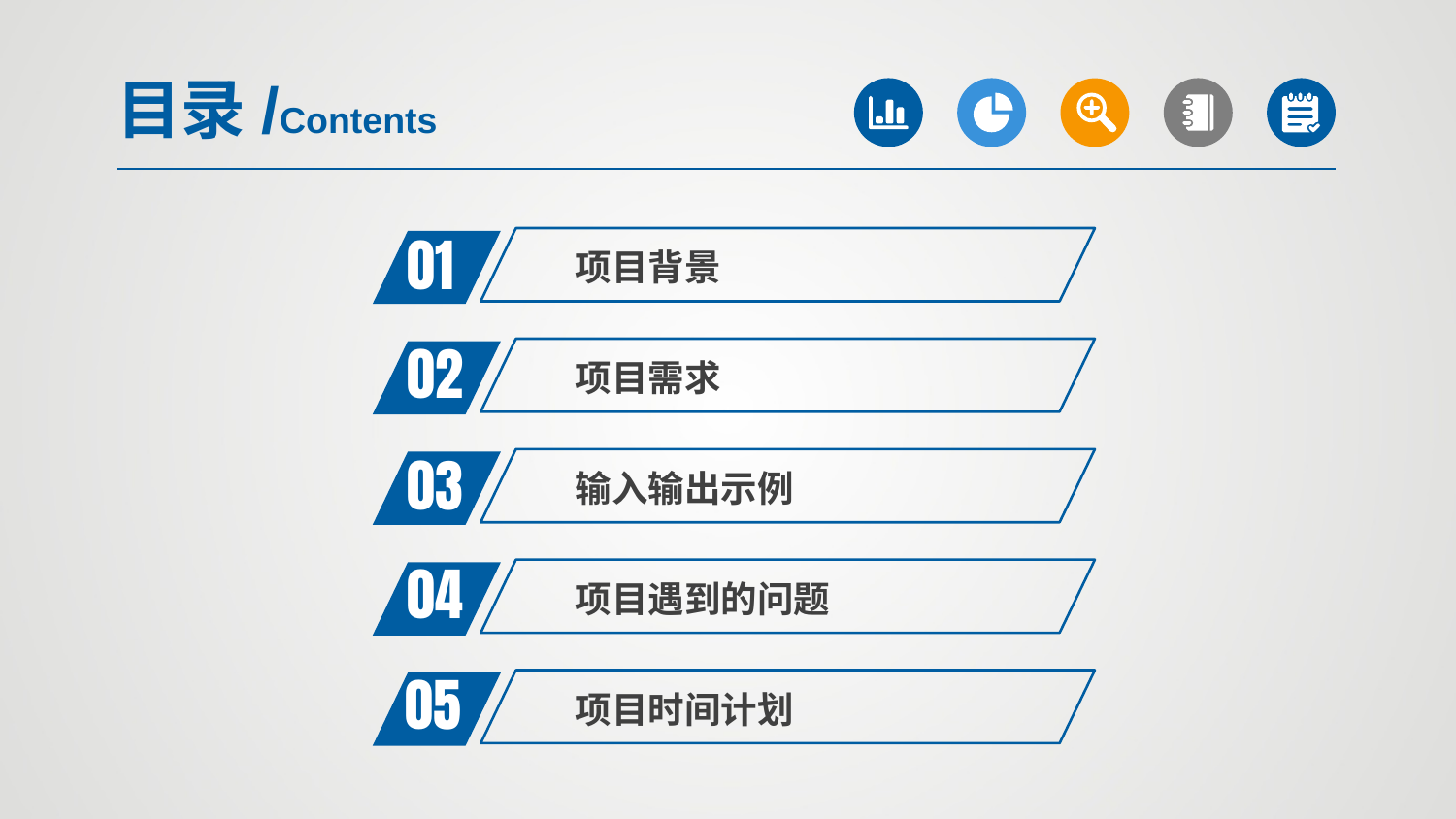

目录/Contents

01

项目背景
02

项目需求
03

输入输出示例
04

项目遇到的问题
05

项目时间计划